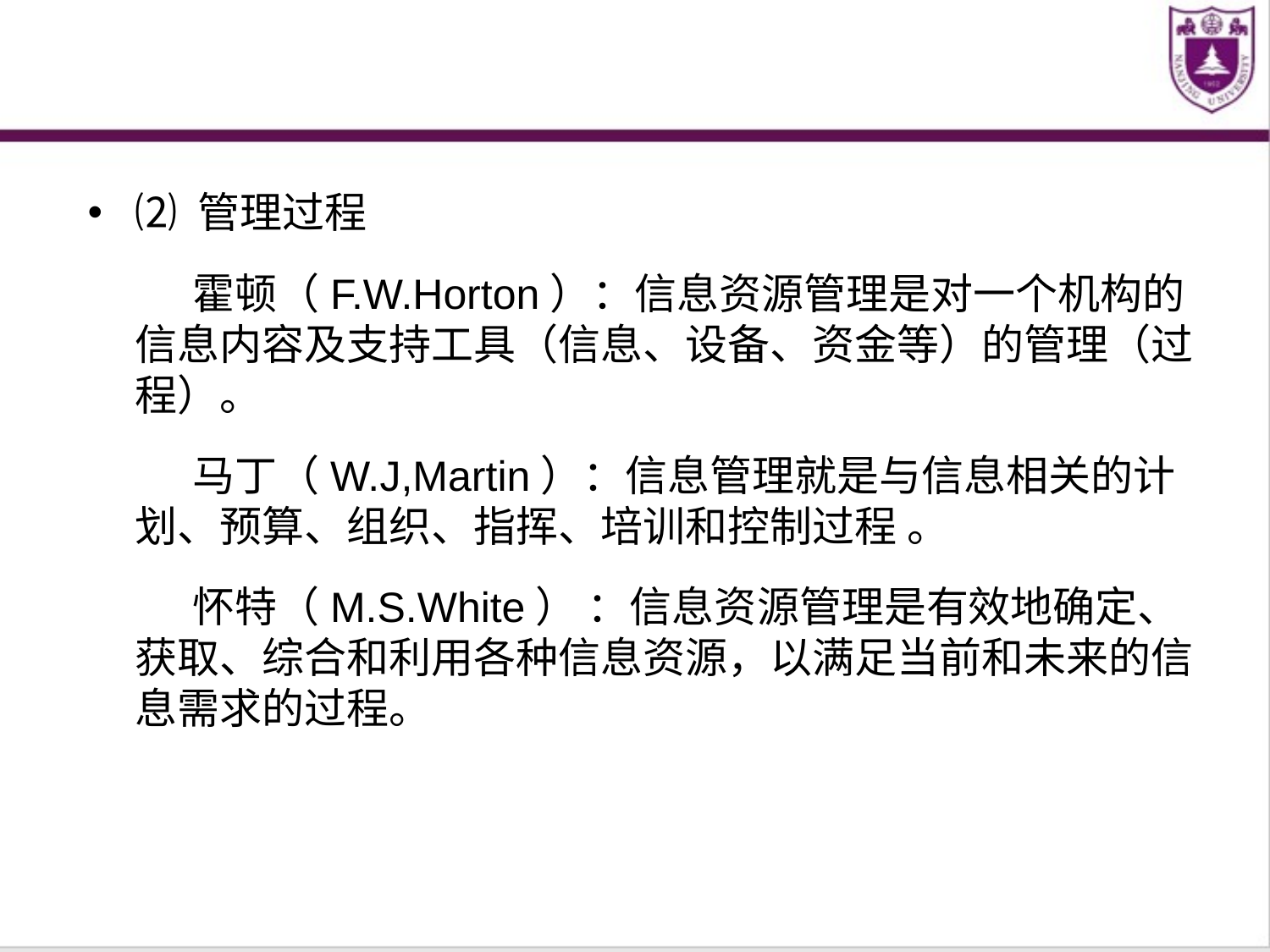

⑵ 管理过程
          霍顿（F.W.Horton）：信息资源管理是对一个机构的信息内容及支持工具（信息、设备、资金等）的管理（过程）。
          马丁（W.J,Martin）：信息管理就是与信息相关的计划、预算、组织、指挥、培训和控制过程 。
          怀特（M.S.White） ：信息资源管理是有效地确定、获取、综合和利用各种信息资源，以满足当前和未来的信息需求的过程。